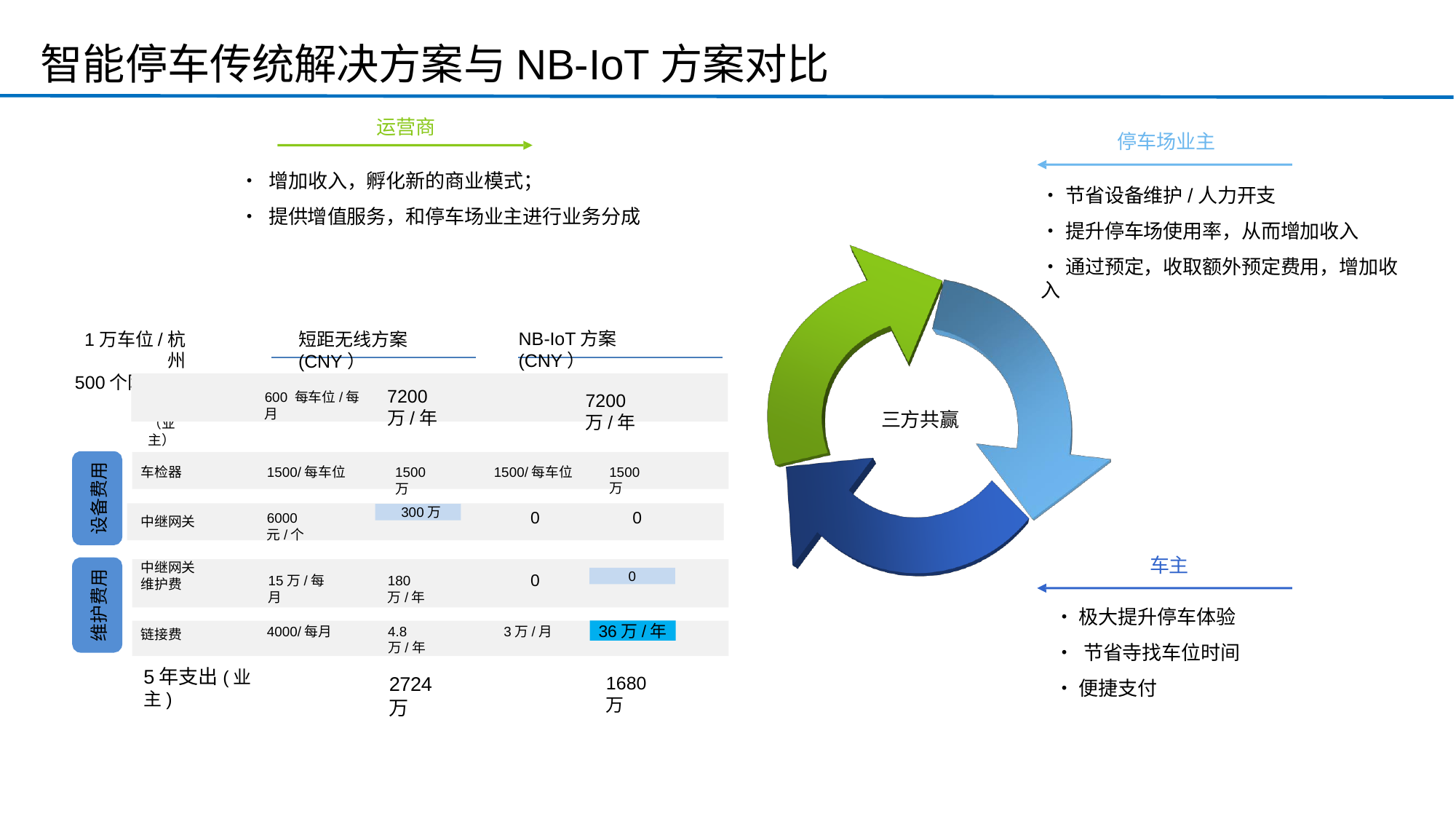

智能停车传统解决方案与NB-IoT方案对比
运营商
停车场业主

• 增加收入，孵化新的商业模式；
• 提供增值服务，和停车场业主进行业务分成
•节省设备维护/人力开支
•提升停车场使用率，从而增加收入
•通过预定，收取额外预定费用，增加收入

1万车位/杭州
500个网关
回报
（业主）
NB-IoT方案(CNY）
短距无线方案(CNY）

7200万/年
600 每车位/每月
7200万/年
三方共赢

设备费用
1500/每车位
1500万
车检器
1500/每车位
1500万

300万
0
0
6000元/个
中继网关
车主

中继网关 维护费

维护费用
0
0
15万/每月
180万/年

•极大提升停车体验
• 节省寺找车位时间
•便捷支付
36万/年

4000/每月
4.8万/年
3万/月
链接费
5年支出(业主)
1680万
2724万